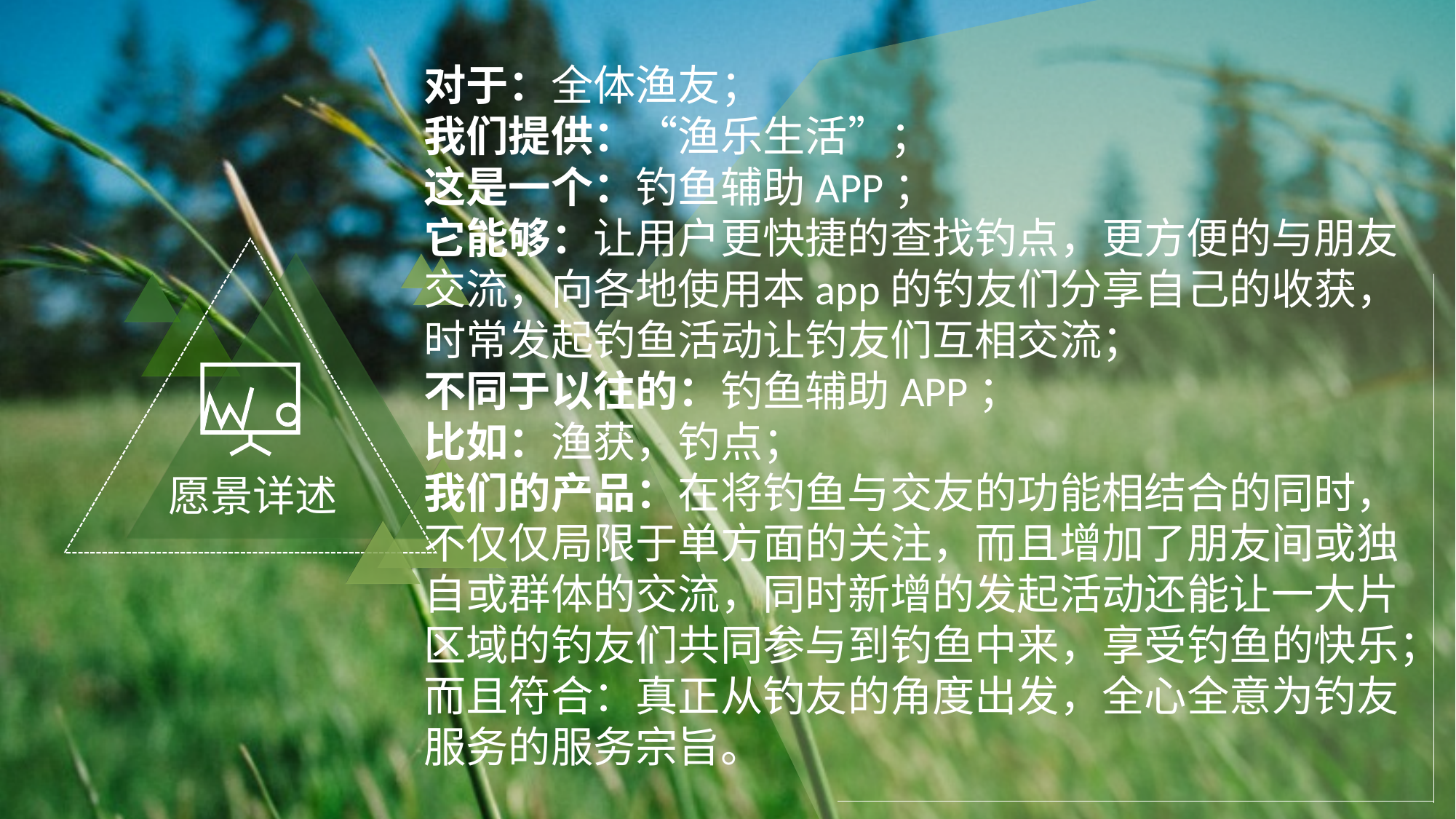

对于：全体渔友；
我们提供：“渔乐生活”；
这是一个：钓鱼辅助APP；
它能够：让用户更快捷的查找钓点，更方便的与朋友交流，向各地使用本app的钓友们分享自己的收获，时常发起钓鱼活动让钓友们互相交流；
不同于以往的：钓鱼辅助APP；
比如：渔获，钓点；
我们的产品：在将钓鱼与交友的功能相结合的同时，不仅仅局限于单方面的关注，而且增加了朋友间或独自或群体的交流，同时新增的发起活动还能让一大片区域的钓友们共同参与到钓鱼中来，享受钓鱼的快乐；
而且符合：真正从钓友的角度出发，全心全意为钓友服务的服务宗旨。

愿景详述